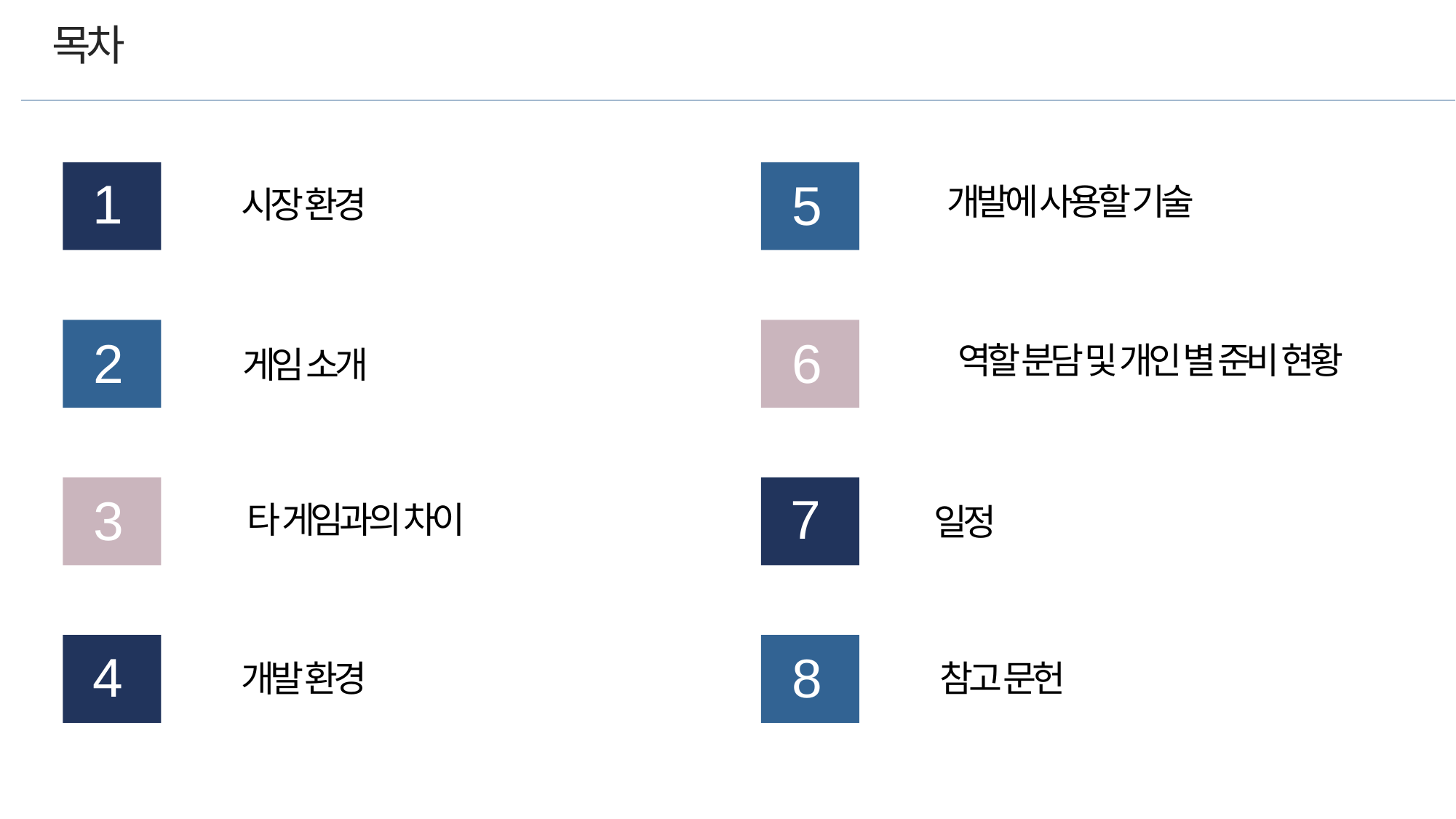

목차

1
5
개발에 사용할 기술
시장 환경

2
6
역할 분담 및 개인 별 준비 현황
게임 소개

7
3
타 게임과의 차이
일정

4
8
참고 문헌
개발 환경